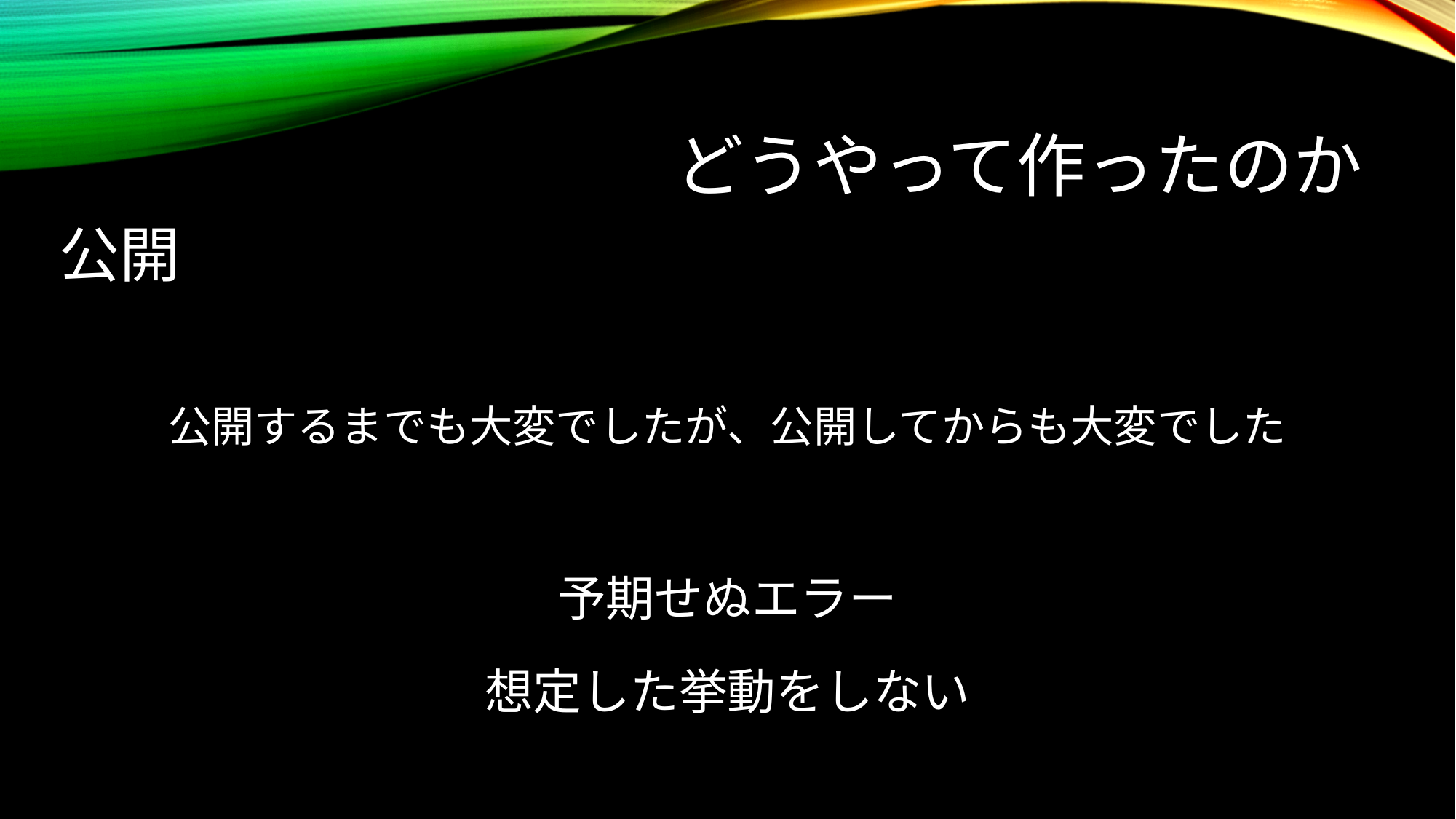

# どうやって作ったのか
公開
公開するまでも大変でしたが、公開してからも大変でした
予期せぬエラー
想定した挙動をしない